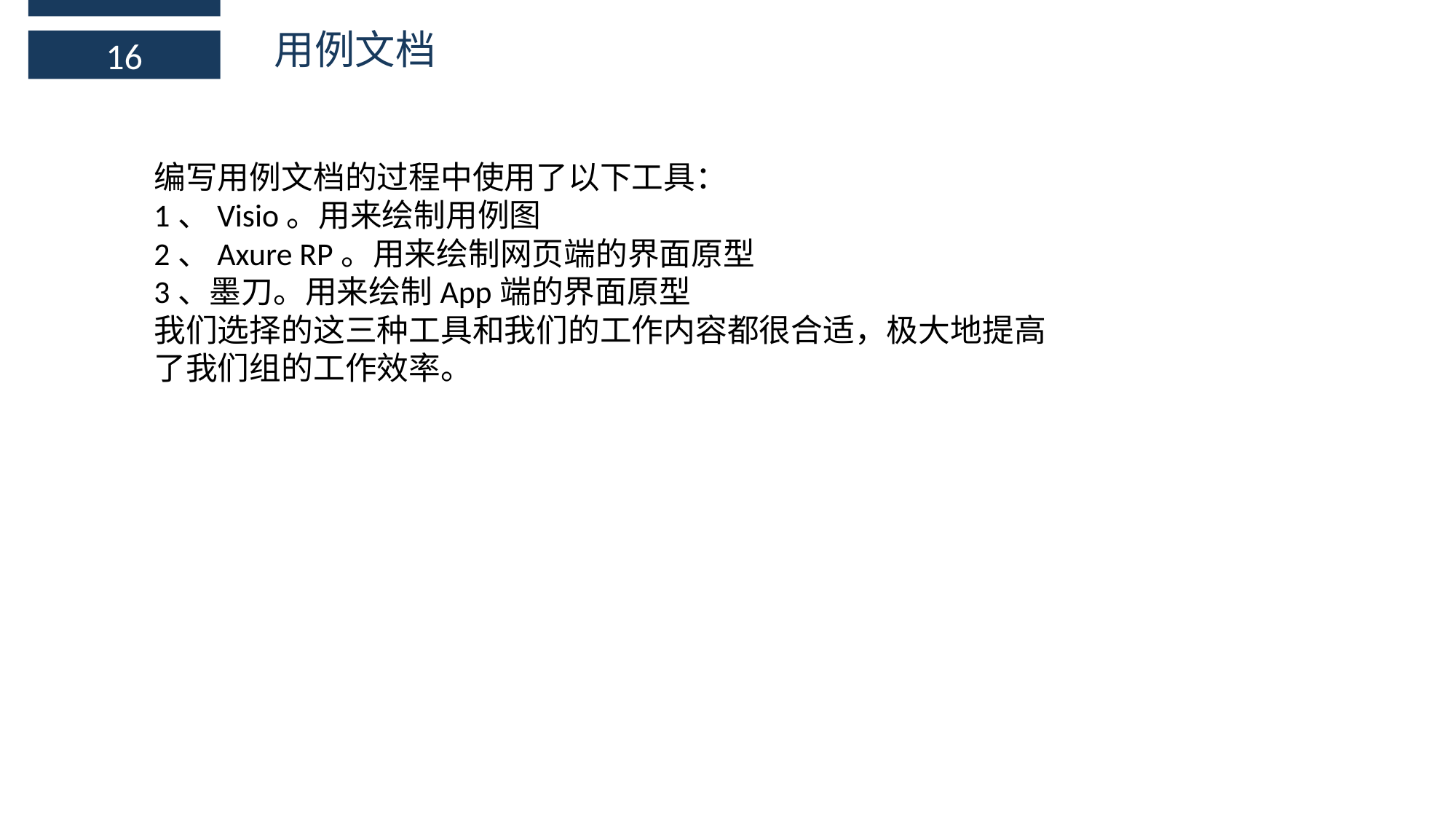

用例文档
16
编写用例文档的过程中使用了以下工具：
1、Visio。用来绘制用例图
2、Axure RP。用来绘制网页端的界面原型
3、墨刀。用来绘制App端的界面原型
我们选择的这三种工具和我们的工作内容都很合适，极大地提高了我们组的工作效率。